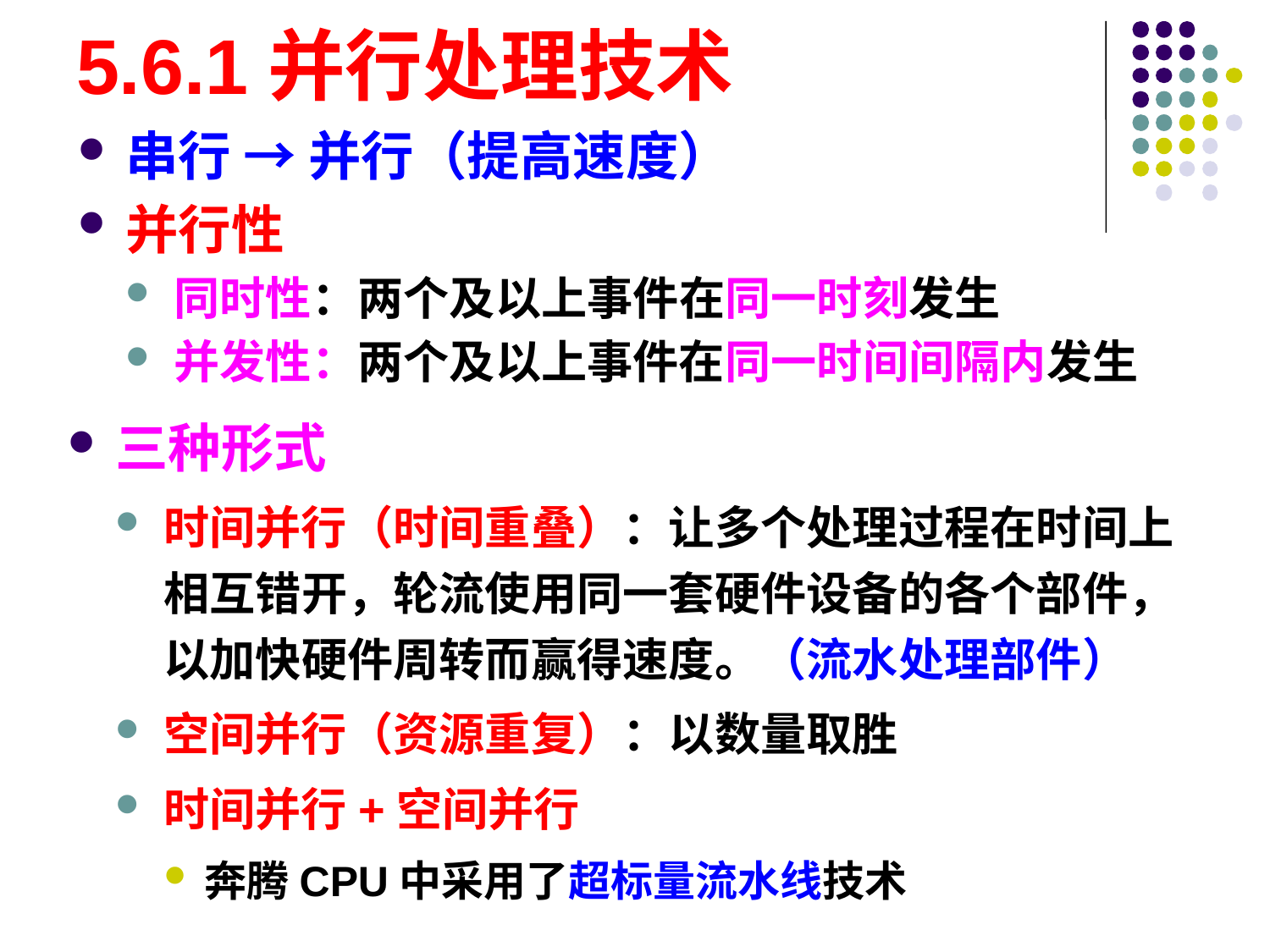

# 5.6.1并行处理技术
串行 → 并行（提高速度）
并行性
同时性：两个及以上事件在同一时刻发生
并发性：两个及以上事件在同一时间间隔内发生
三种形式
时间并行（时间重叠）：让多个处理过程在时间上相互错开，轮流使用同一套硬件设备的各个部件，以加快硬件周转而赢得速度。（流水处理部件）
空间并行（资源重复）：以数量取胜
时间并行+空间并行
奔腾CPU中采用了超标量流水线技术
101